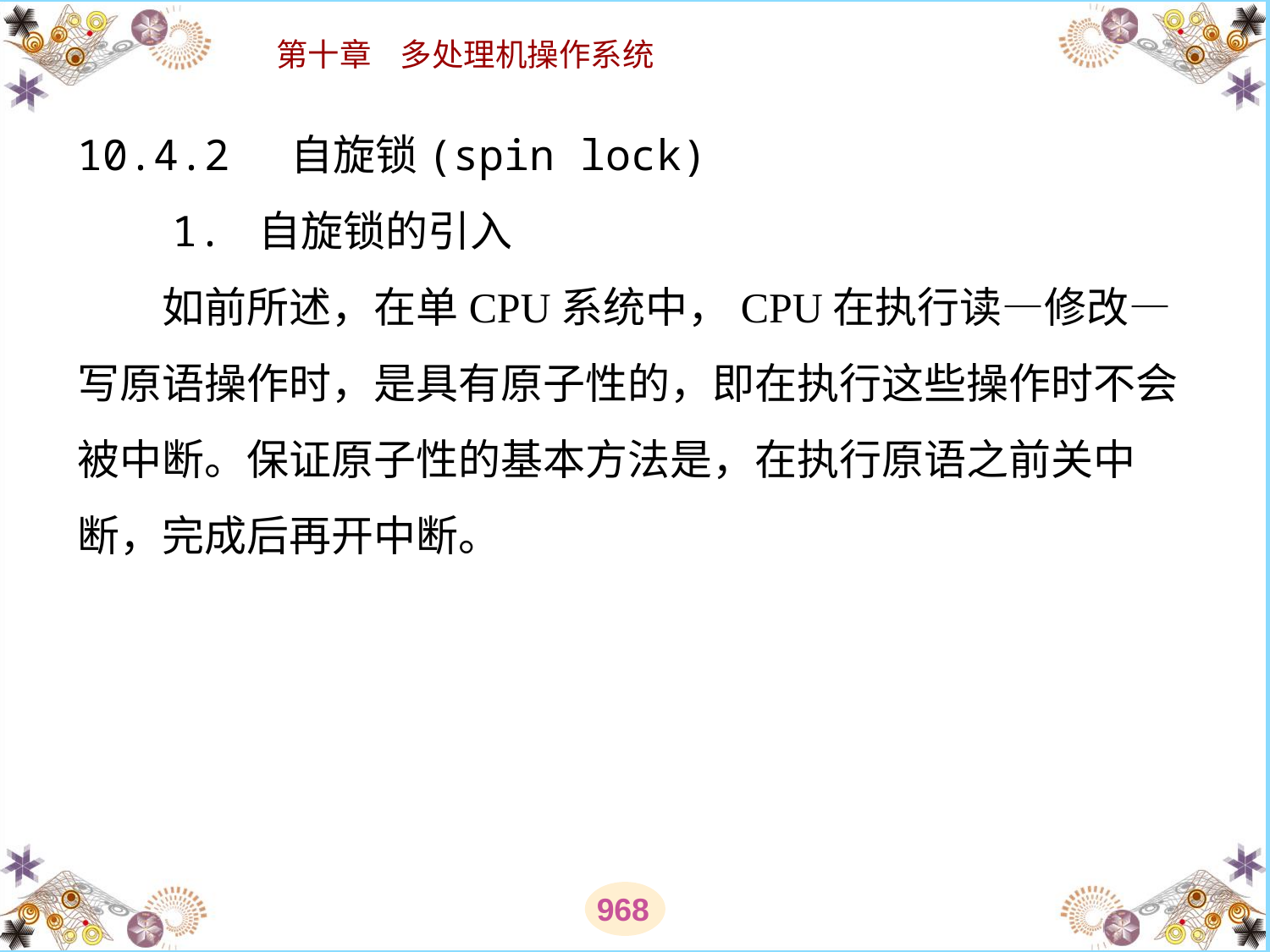

# 10.4.2  自旋锁(spin lock) 　　1. 自旋锁的引入 　　如前所述，在单CPU系统中，CPU在执行读—修改—写原语操作时，是具有原子性的，即在执行这些操作时不会被中断。保证原子性的基本方法是，在执行原语之前关中断，完成后再开中断。